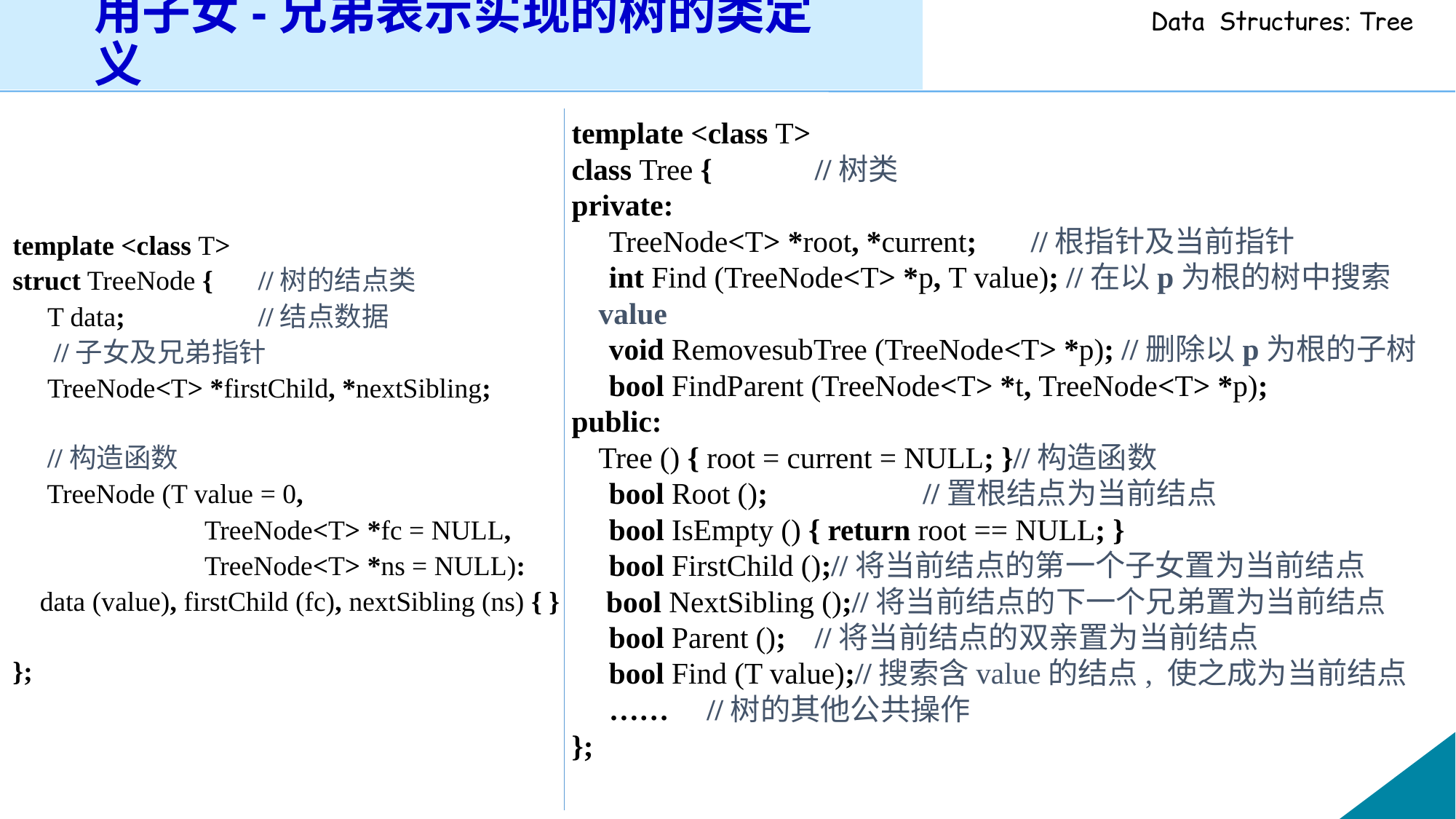

# 用子女-兄弟表示实现的树的类定义
template <class T>
class Tree {			//树类
private:
     TreeNode<T> *root, *current;	//根指针及当前指针
     int Find (TreeNode<T> *p, T value); //在以p为根的树中搜索value
     void RemovesubTree (TreeNode<T> *p); //删除以p为根的子树
     bool FindParent (TreeNode<T> *t, TreeNode<T> *p);
public:
 	Tree () { root = current = NULL; }//构造函数
     bool Root ();	           		//置根结点为当前结点
     bool IsEmpty () { return root == NULL; }
     bool FirstChild ();//将当前结点的第一个子女置为当前结点
	 bool NextSibling ();//将当前结点的下一个兄弟置为当前结点
     bool Parent ();	//将当前结点的双亲置为当前结点
     bool Find (T value);//搜索含value的结点, 使之成为当前结点
     …… 		//树的其他公共操作
};
template <class T>
struct TreeNode {	//树的结点类
     T data;		//结点数据
	  //子女及兄弟指针
     TreeNode<T> *firstChild, *nextSibling;
     //构造函数
	 TreeNode (T value = 0,
		        TreeNode<T> *fc = NULL,
     	        TreeNode<T> *ns = NULL):
	data (value), firstChild (fc), nextSibling (ns) { }
};